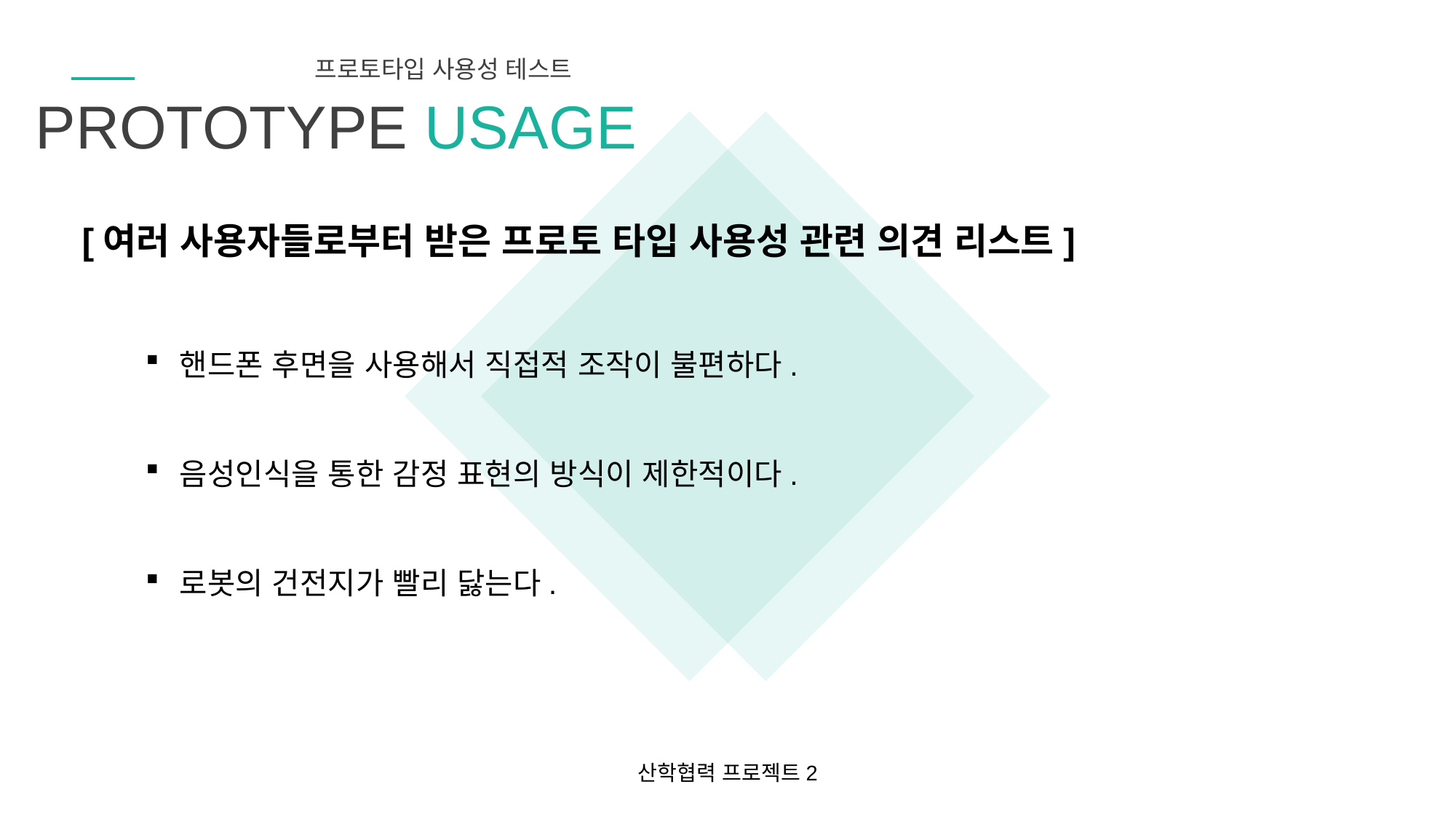

프로토타입 사용성 테스트
PROTOTYPE USAGE

[여러 사용자들로부터 받은 프로토 타입 사용성 관련 의견 리스트]
핸드폰 후면을 사용해서 직접적 조작이 불편하다.

음성인식을 통한 감정 표현의 방식이 제한적이다.

로봇의 건전지가 빨리 닳는다.
산학협력 프로젝트2